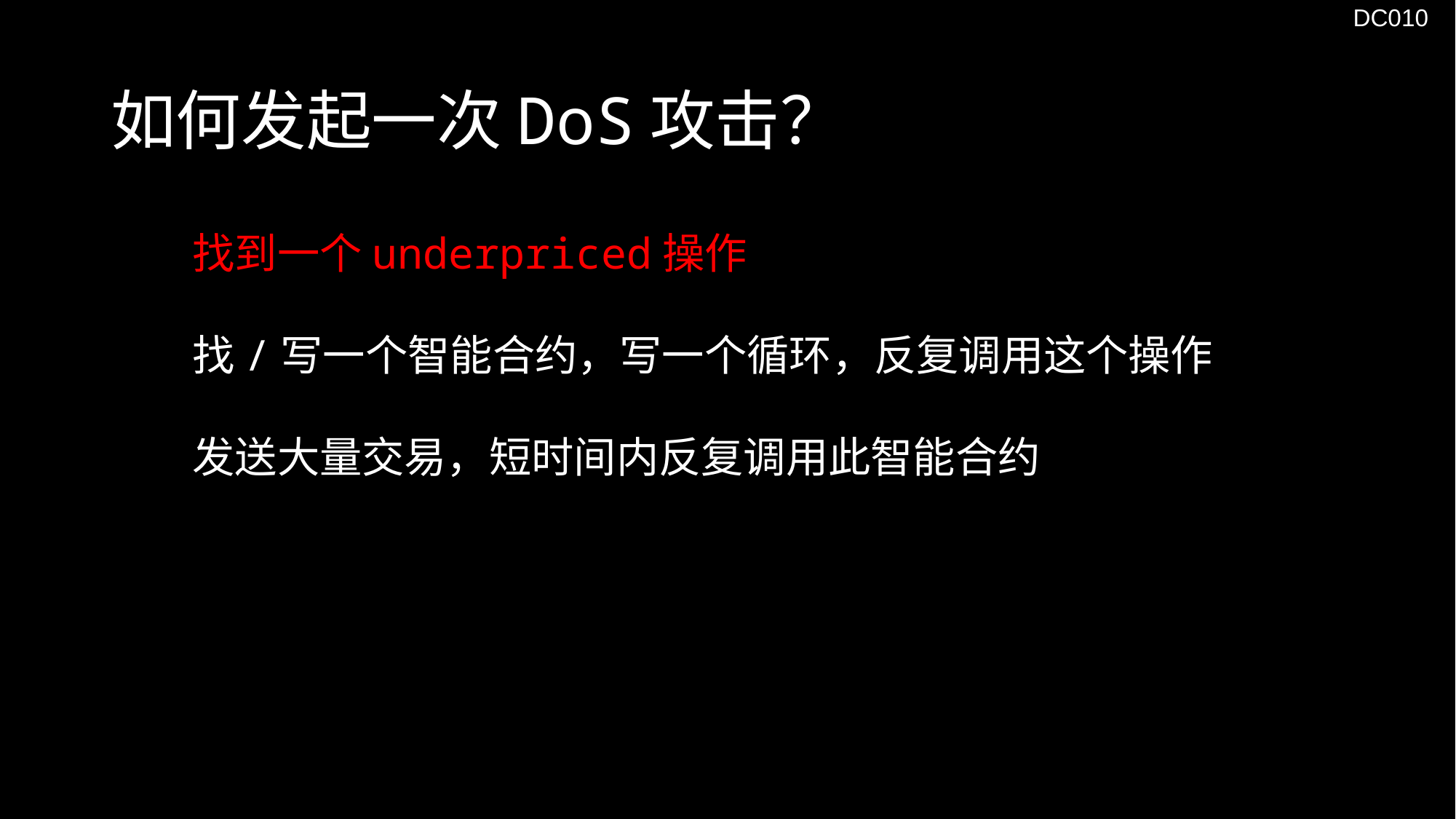

DC010
# 如何发起一次DoS攻击？
找到一个underpriced操作
找/写一个智能合约，写一个循环，反复调用这个操作
发送大量交易，短时间内反复调用此智能合约